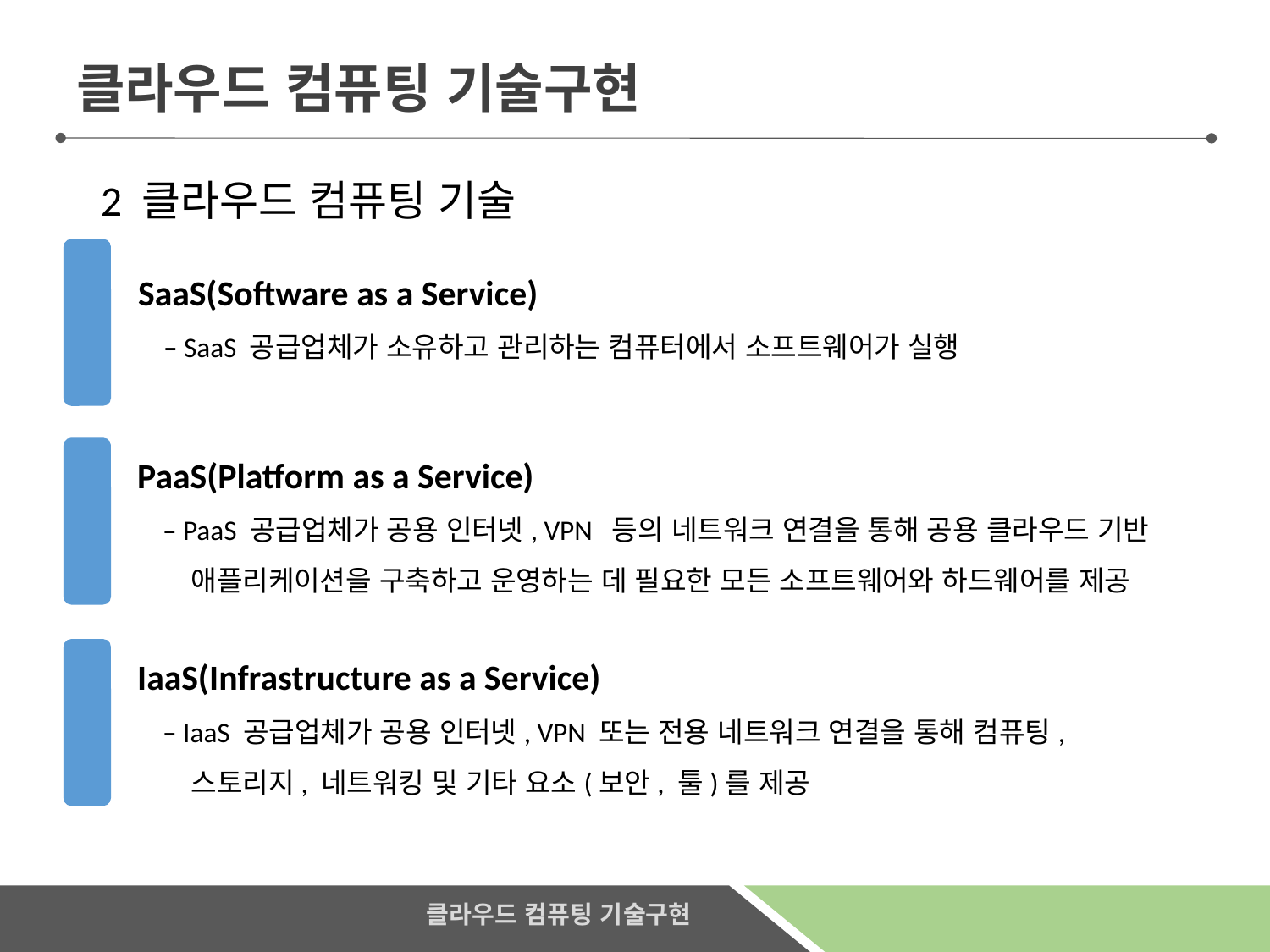

클라우드 컴퓨팅 기술구현
2 클라우드 컴퓨팅 기술

SaaS(Software as a Service)
    – SaaS 공급업체가 소유하고 관리하는 컴퓨터에서 소프트웨어가 실행
PaaS(Platform as a Service)
    – PaaS 공급업체가 공용 인터넷, VPN  등의 네트워크 연결을 통해 공용 클라우드 기반
      애플리케이션을 구축하고 운영하는 데 필요한 모든 소프트웨어와 하드웨어를 제공

IaaS(Infrastructure as a Service)
    – IaaS 공급업체가 공용 인터넷, VPN 또는 전용 네트워크 연결을 통해 컴퓨팅,
      스토리지, 네트워킹 및 기타 요소(보안, 툴)를 제공

클라우드 컴퓨팅 기술구현